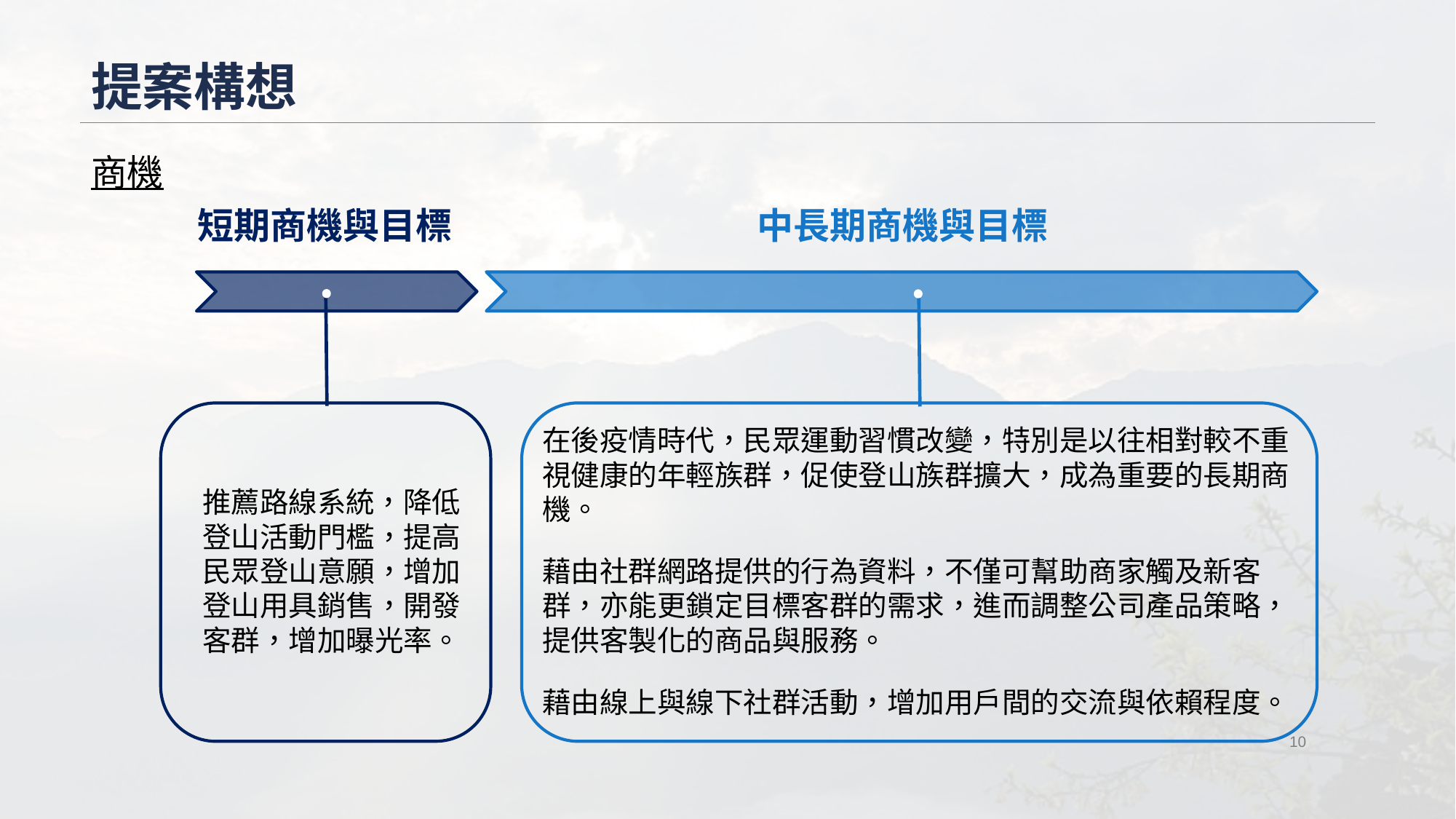

# 提案構想
商機

中長期商機與目標
短期商機與目標

在後疫情時代，民眾運動習慣改變，特別是以往相對較不重視健康的年輕族群，促使登山族群擴大，成為重要的長期商機。
藉由社群網路提供的行為資料，不僅可幫助商家觸及新客群，亦能更鎖定目標客群的需求，進而調整公司產品策略，提供客製化的商品與服務。
藉由線上與線下社群活動，增加用戶間的交流與依賴程度。
推薦路線系統，降低登山活動門檻，提高民眾登山意願，增加登山用具銷售，開發客群，增加曝光率。
10